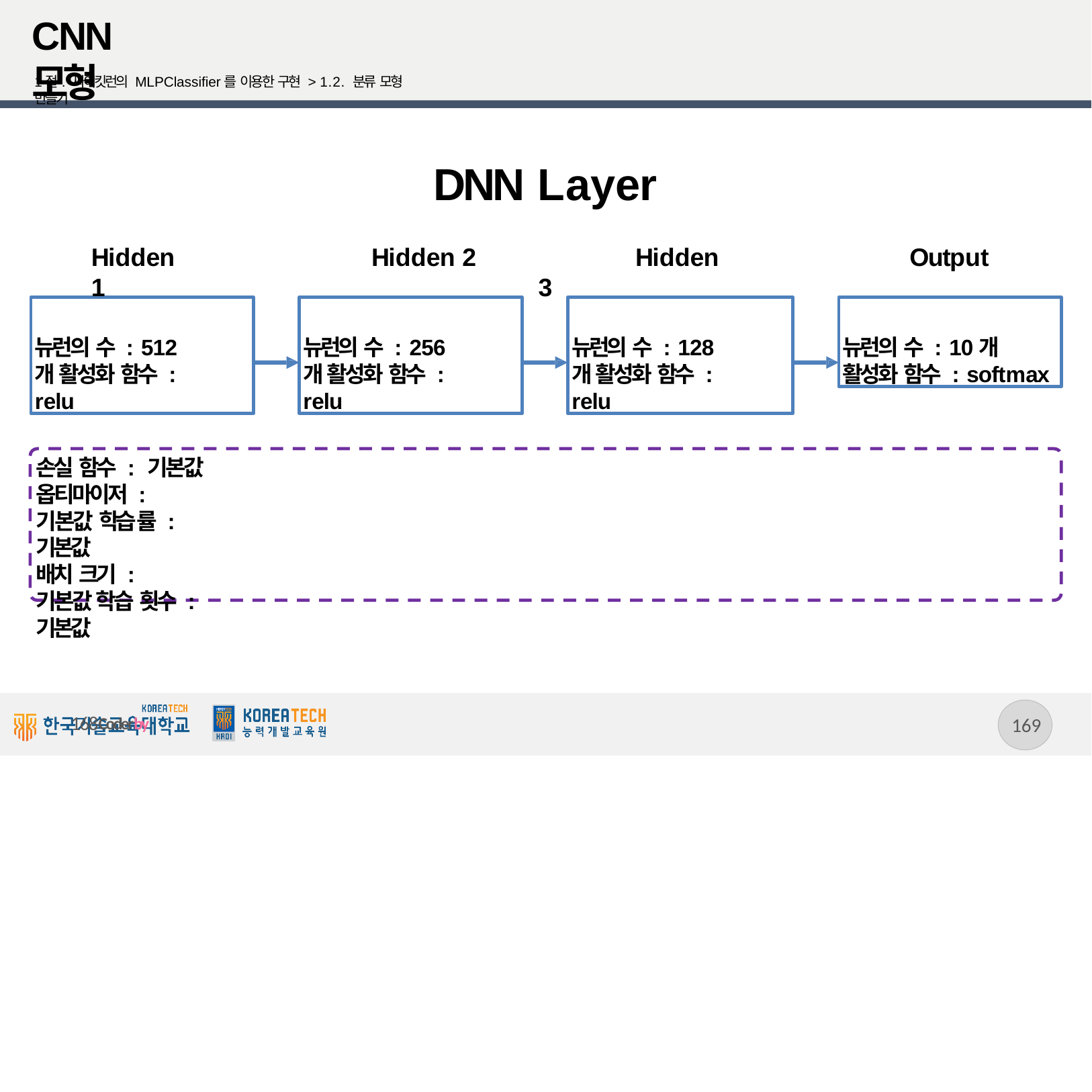

# CNN 모형
1절. 싸이킷런의 MLPClassifier를 이용한 구현 > 1.2. 분류 모형 만들기
DNN Layer
Hidden 2	Hidden 3
Hidden 1
Output

뉴런의 수 : 512개  활성화 함수 : relu

뉴런의 수 : 256개  활성화 함수 : relu

뉴런의 수 : 128개  활성화 함수 : relu

뉴런의 수 : 10개
활성화 함수 : softmax

손실 함수 : 기본값  옵티마이저 : 기본값  학습률 : 기본값
배치 크기 : 기본값  학습 횟수 : 기본값
169
168Coderby